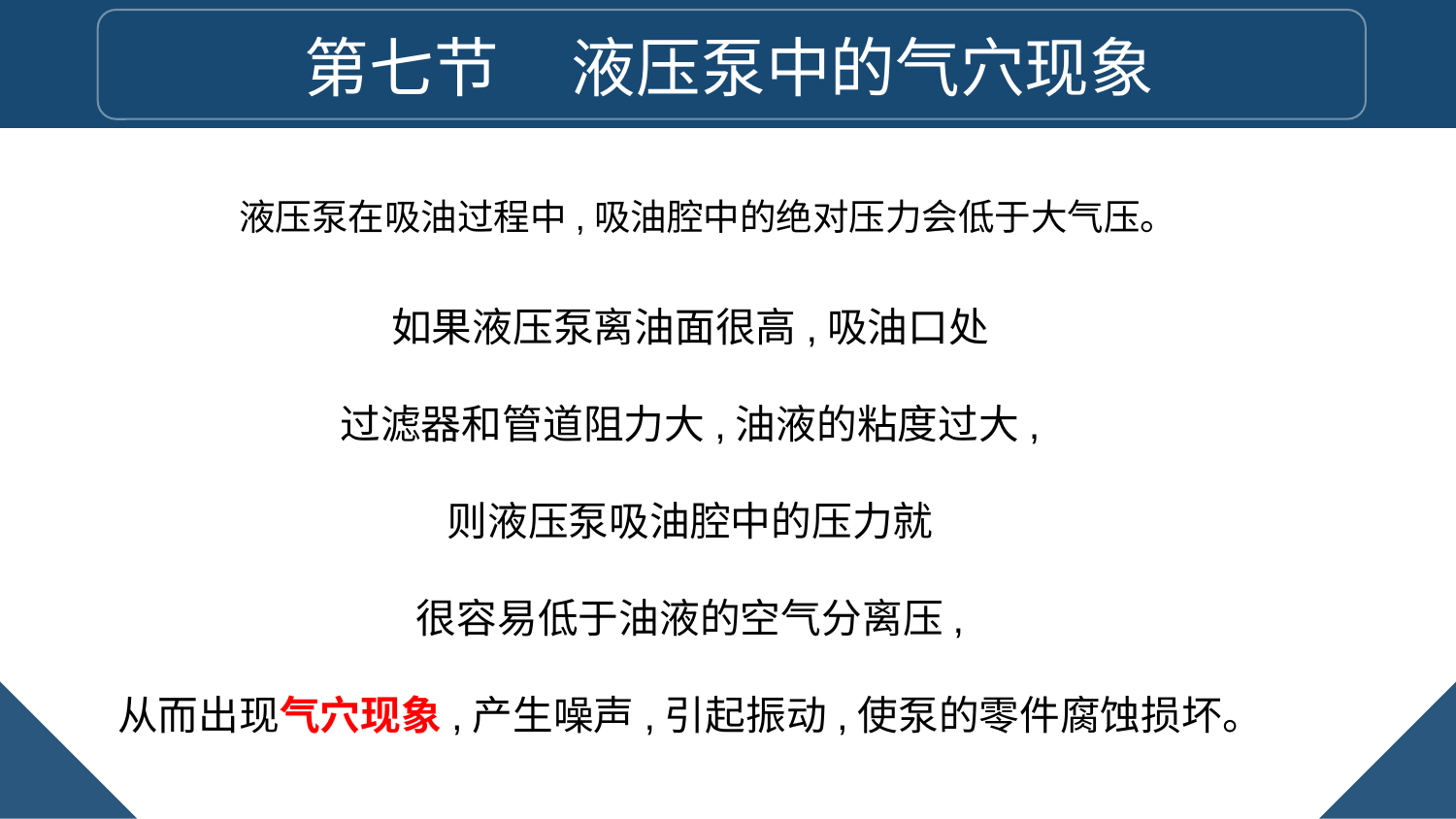

第七节     液压泵中的气穴现象
液压泵在吸油过程中,吸油腔中的绝对压力会低于大气压。
如果液压泵离油面很高,吸油口处
过滤器和管道阻力大,油液的粘度过大,
则液压泵吸油腔中的压力就
很容易低于油液的空气分离压,
从而出现气穴现象,产生噪声,引起振动,使泵的零件腐蚀损坏。